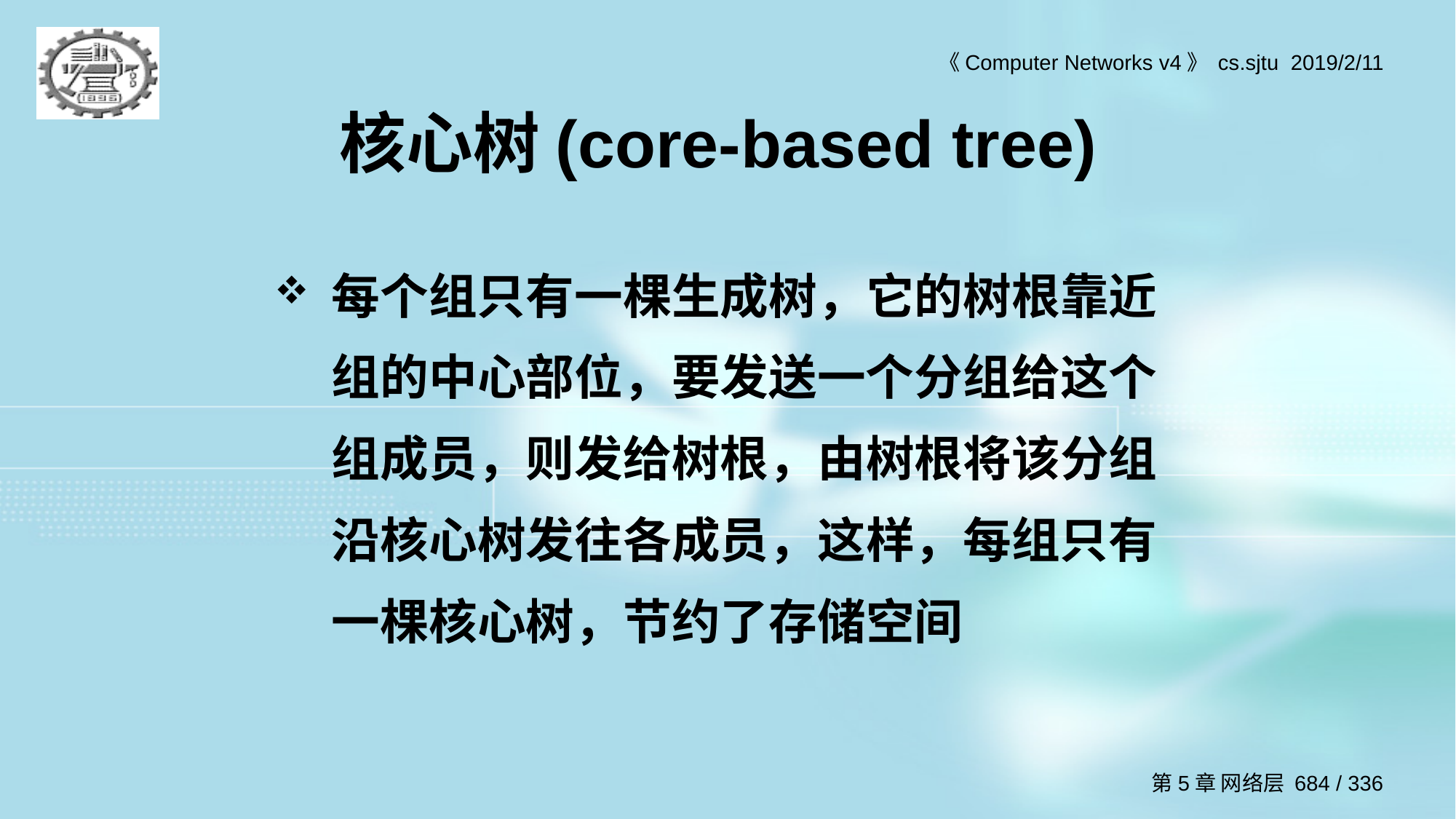

# 核心树(core-based tree)
每个组只有一棵生成树，它的树根靠近组的中心部位，要发送一个分组给这个组成员，则发给树根，由树根将该分组沿核心树发往各成员，这样，每组只有一棵核心树，节约了存储空间